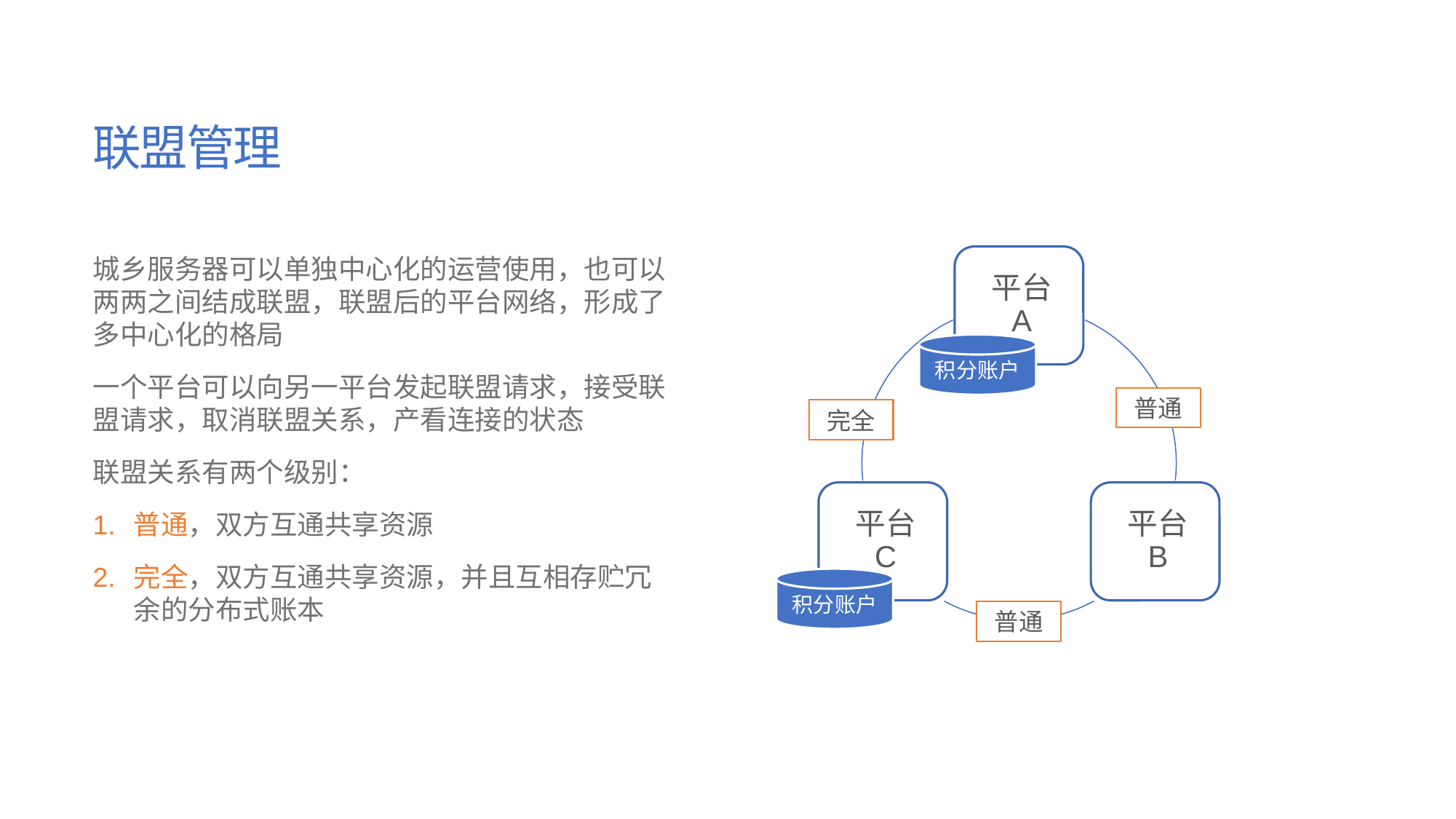

# 联盟管理
城乡服务器可以单独中心化的运营使用，也可以两两之间结成联盟，联盟后的平台网络，形成了多中心化的格局
一个平台可以向另一平台发起联盟请求，接受联盟请求，取消联盟关系，产看连接的状态
联盟关系有两个级别：
普通，双方互通共享资源
完全，双方互通共享资源，并且互相存贮冗余的分布式账本

平台 A
平台 B
平台 C
积分账户
普通
完全
积分账户
普通